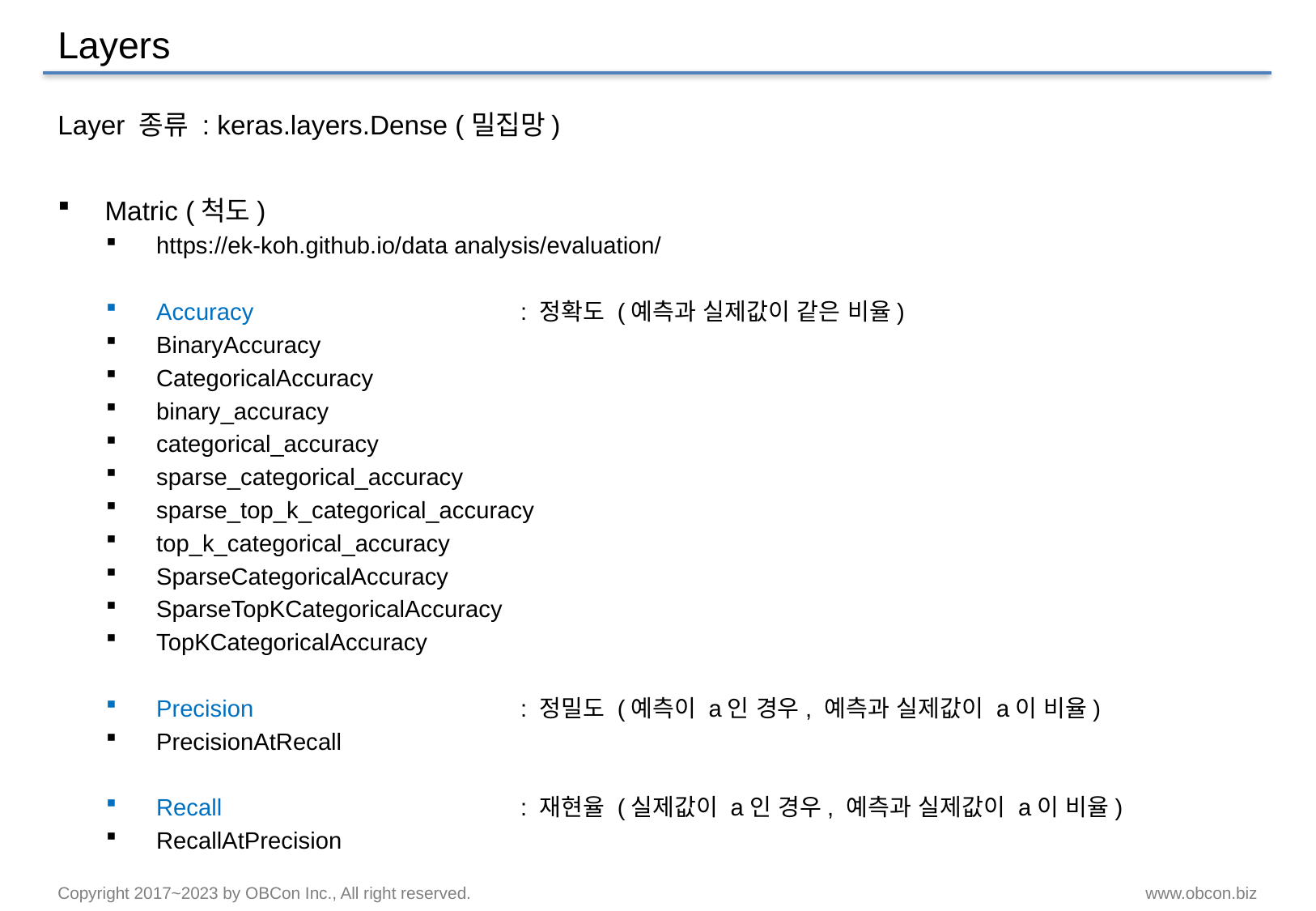

# Layers
Layer 종류 : keras.layers.Dense (밀집망)
Matric (척도)
https://ek-koh.github.io/data analysis/evaluation/

Accuracy			: 정확도 (예측과 실제값이 같은 비율)
BinaryAccuracy
CategoricalAccuracy
binary_accuracy
categorical_accuracy
sparse_categorical_accuracy
sparse_top_k_categorical_accuracy
top_k_categorical_accuracy
SparseCategoricalAccuracy
SparseTopKCategoricalAccuracy
TopKCategoricalAccuracy

Precision			: 정밀도 (예측이 a인 경우, 예측과 실제값이 a이 비율)
PrecisionAtRecall

Recall			: 재현율 (실제값이 a인 경우, 예측과 실제값이 a이 비율)
RecallAtPrecision